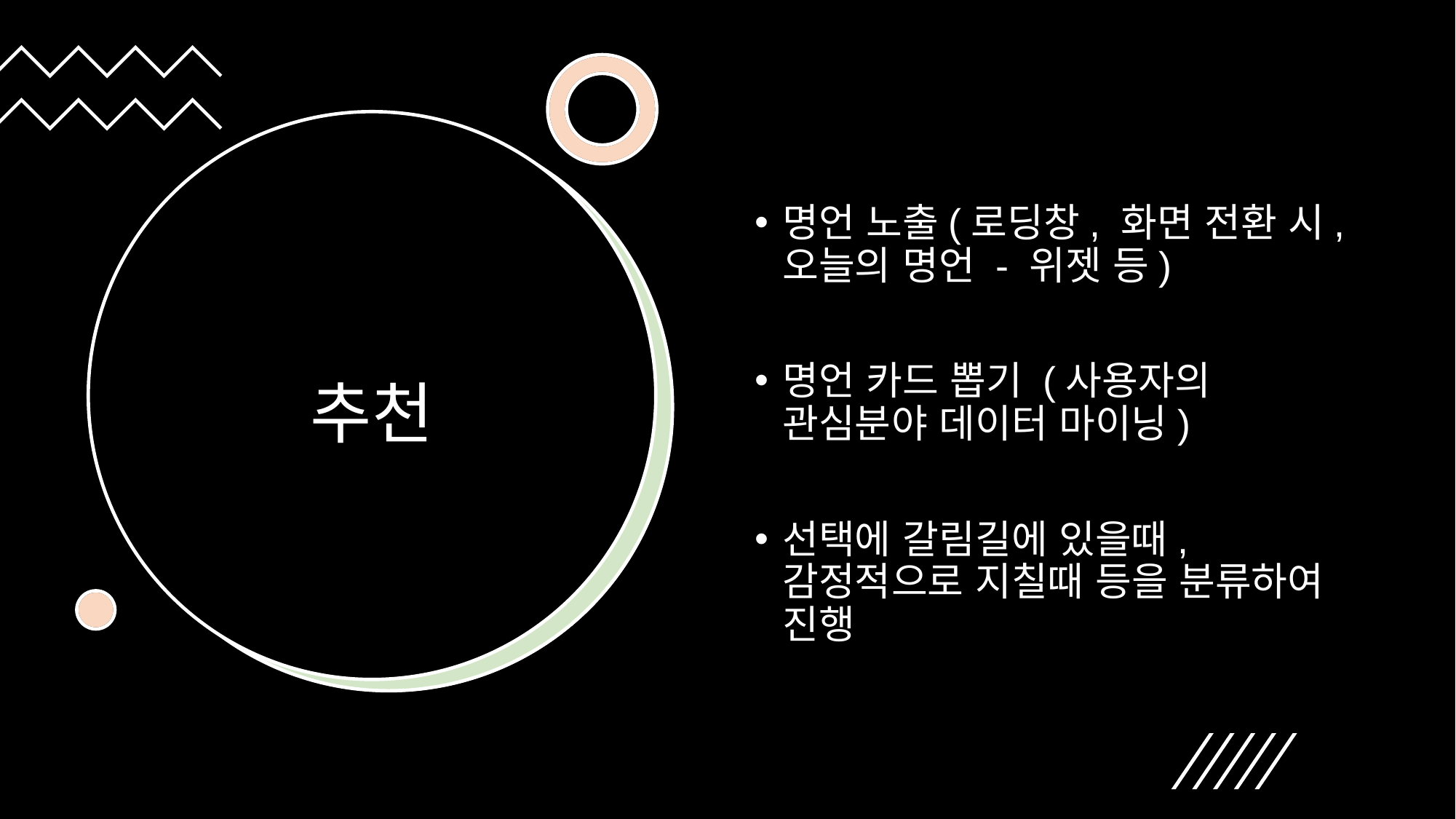

명언 노출(로딩창, 화면 전환 시, 오늘의 명언 - 위젯 등)

명언 카드 뽑기 (사용자의 관심분야 데이터 마이닝)

선택에 갈림길에 있을때, 감정적으로 지칠때 등을 분류하여 진행

# 추천